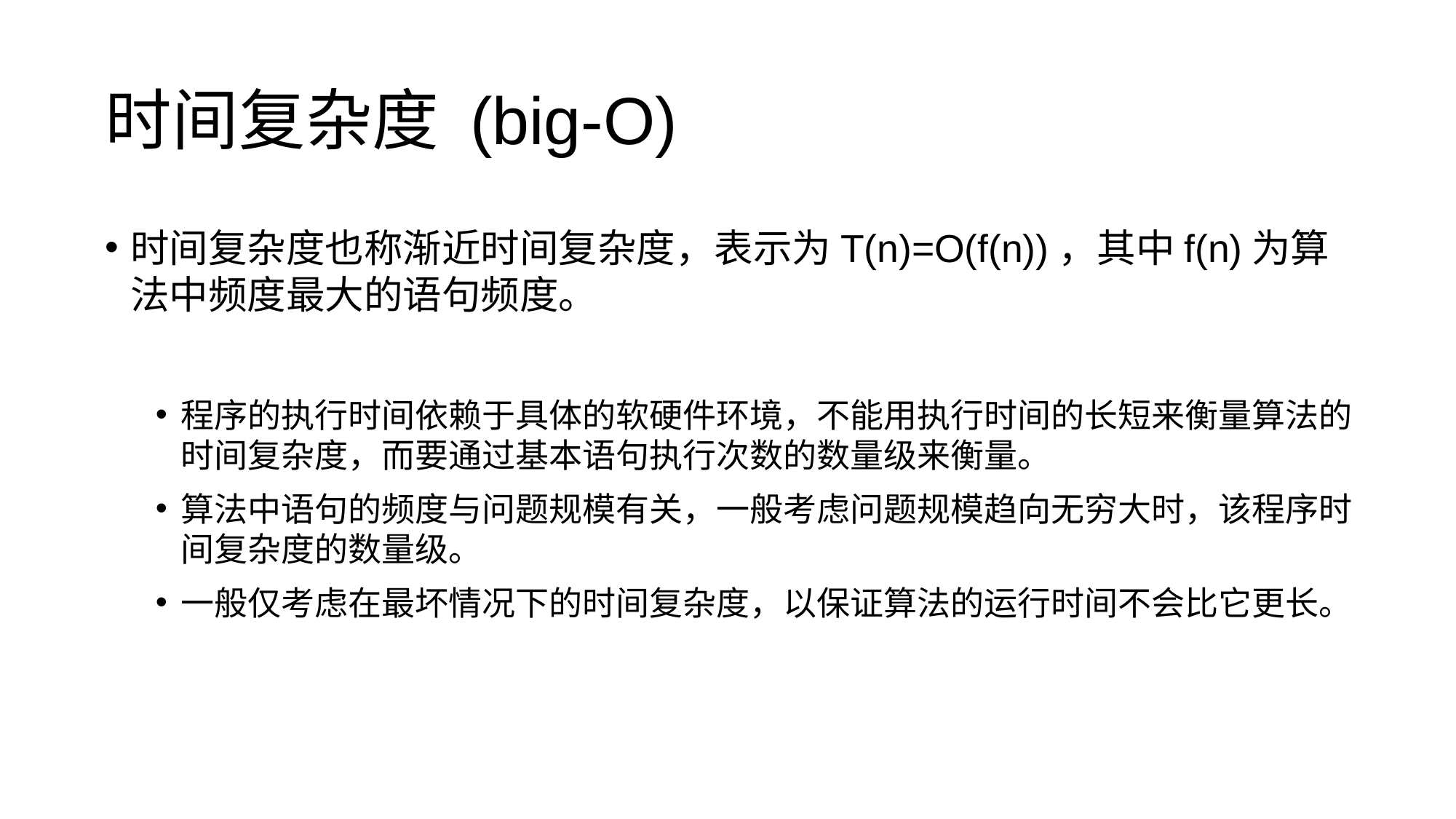

时间复杂度 (big-O)
时间复杂度也称渐近时间复杂度，表示为T(n)=O(f(n))，其中f(n)为算法中频度最大的语句频度。

程序的执行时间依赖于具体的软硬件环境，不能用执行时间的长短来衡量算法的时间复杂度，而要通过基本语句执行次数的数量级来衡量。
算法中语句的频度与问题规模有关，一般考虑问题规模趋向无穷大时，该程序时间复杂度的数量级。
一般仅考虑在最坏情况下的时间复杂度，以保证算法的运行时间不会比它更长。